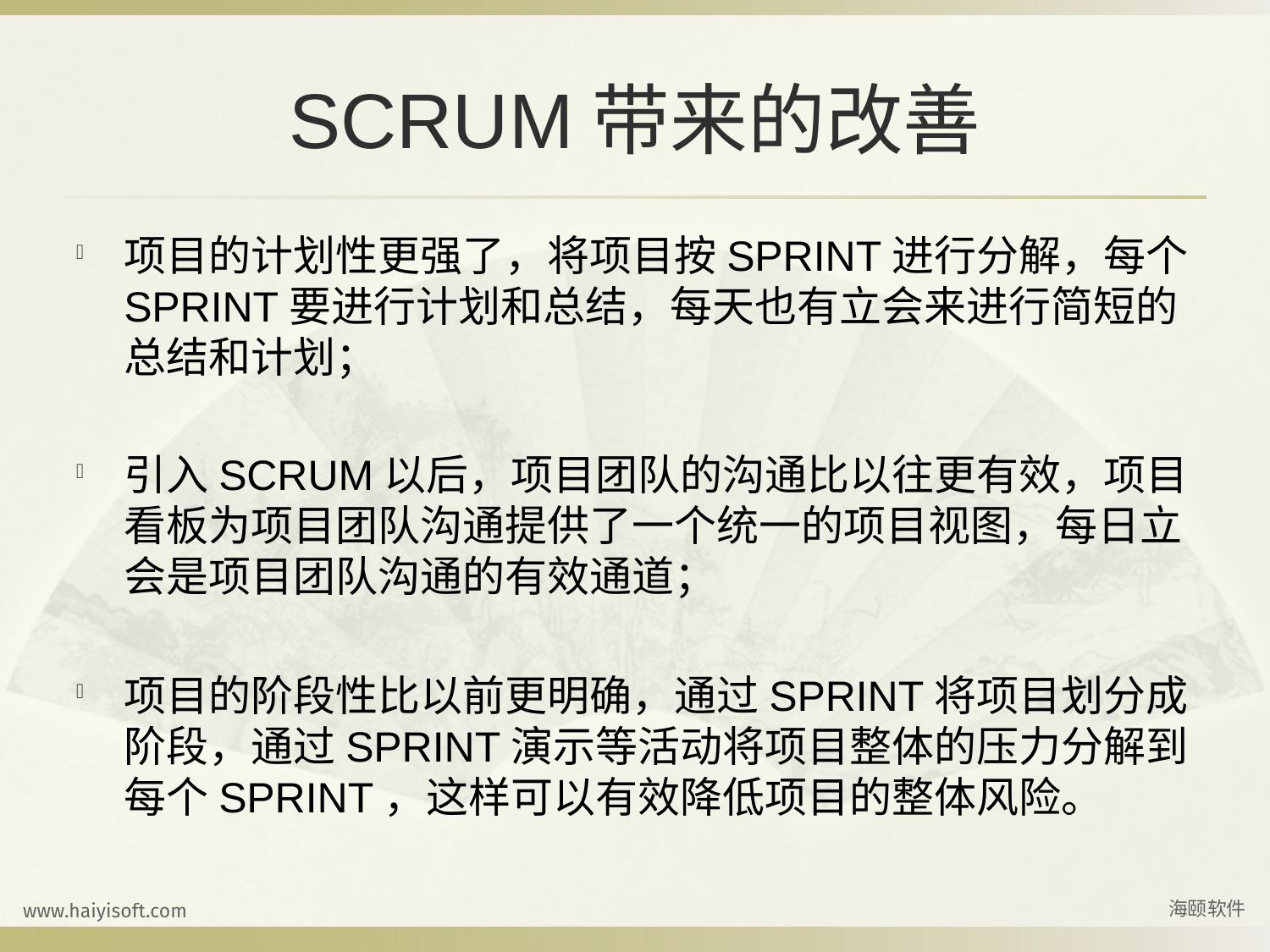

# SCRUM带来的改善
项目的计划性更强了，将项目按SPRINT进行分解，每个SPRINT要进行计划和总结，每天也有立会来进行简短的总结和计划；

引入SCRUM以后，项目团队的沟通比以往更有效，项目看板为项目团队沟通提供了一个统一的项目视图，每日立会是项目团队沟通的有效通道；

项目的阶段性比以前更明确，通过SPRINT将项目划分成阶段，通过SPRINT演示等活动将项目整体的压力分解到每个SPRINT，这样可以有效降低项目的整体风险。
www.haiyisoft.com
海颐软件